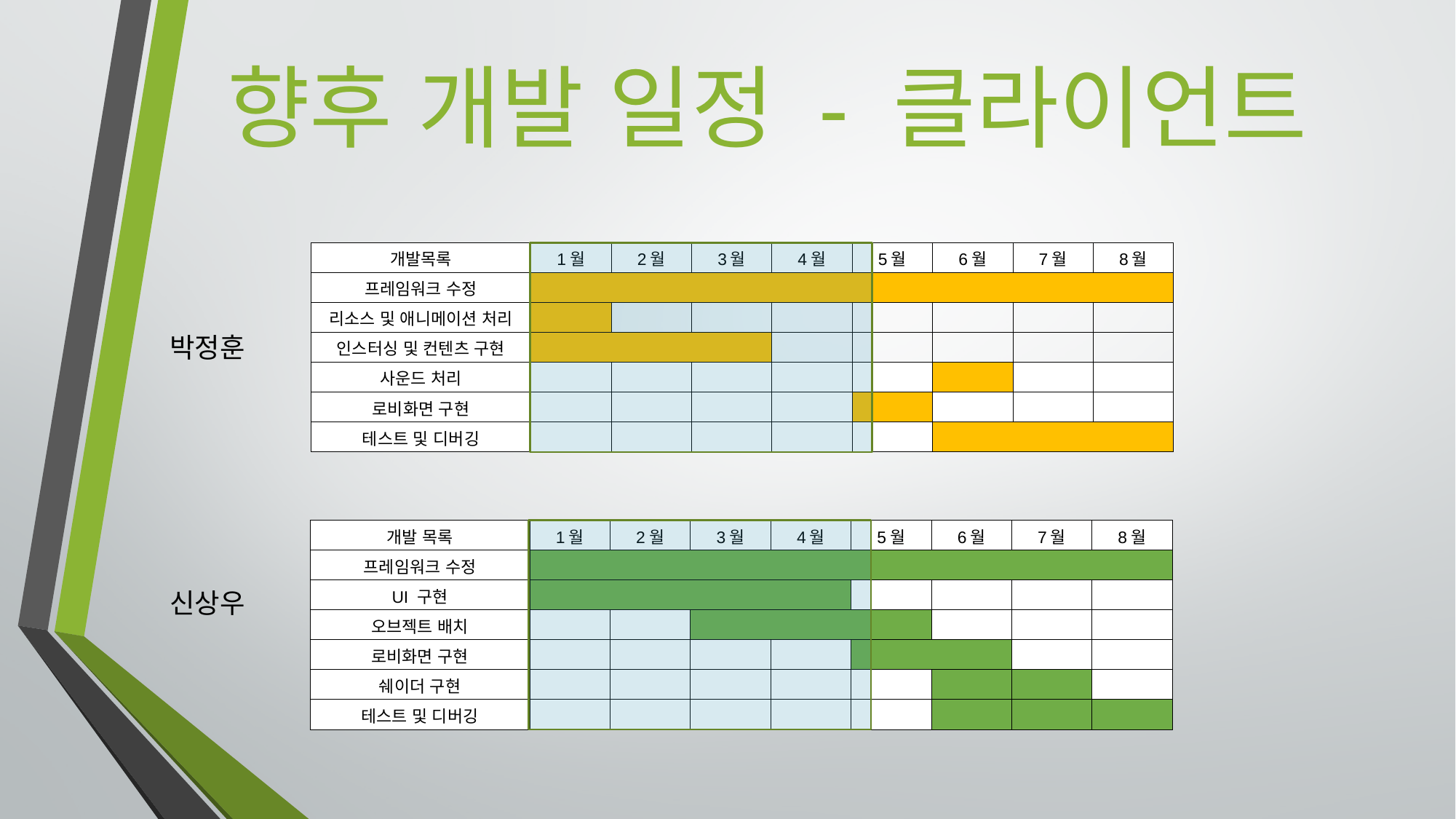

# 향후 개발 일정 - 클라이언트
| 개발목록 | 1월 | 2월 | 3월 | 4월 | 5월 | 6월 | 7월 | 8월 |
| --- | --- | --- | --- | --- | --- | --- | --- | --- |
| 프레임워크 수정 |  |  |  |  |  |  |  |  |
| 리소스 및 애니메이션 처리 |  |  |  |  |  |  |  |  |
| 인스터싱 및 컨텐츠 구현 |  |  |  |  |  |  |  |  |
| 사운드 처리 |  |  |  |  |  |  |  |  |
| 로비화면 구현 |  |  |  |  |  |  |  |  |
| 테스트 및 디버깅 |  |  |  |  |  |  |  |  |

박정훈

| 개발 목록 | 1월 | 2월 | 3월 | 4월 | 5월 | 6월 | 7월 | 8월 |
| --- | --- | --- | --- | --- | --- | --- | --- | --- |
| 프레임워크 수정 |  |  |  |  |  |  |  |  |
| UI 구현 |  |  |  |  |  |  |  |  |
| 오브젝트 배치 |  |  |  |  |  |  |  |  |
| 로비화면 구현 |  |  |  |  |  |  |  |  |
| 쉐이더 구현 |  |  |  |  |  |  |  |  |
| 테스트 및 디버깅 |  |  |  |  |  |  |  |  |
신상우